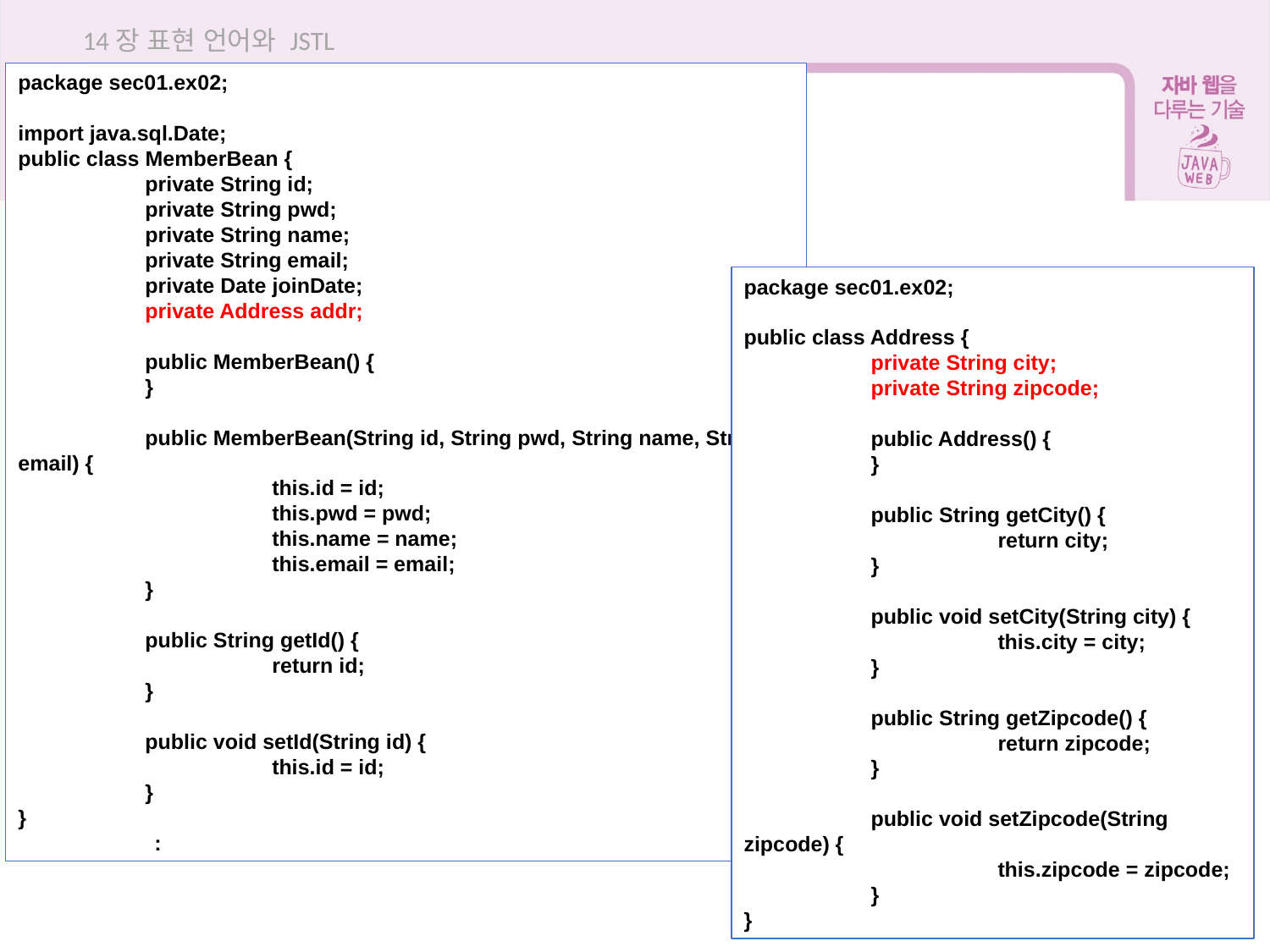

14장 표현 언어와 JSTL
package sec01.ex02;

import java.sql.Date;
public class MemberBean {
	private String id;
	private String pwd;
	private String name;
	private String email;
	private Date joinDate;
	private Address addr;

	public MemberBean() {
	}

	public MemberBean(String id, String pwd, String name, String email) {
		this.id = id;
		this.pwd = pwd;
		this.name = name;
		this.email = email;
	}

	public String getId() {
		return id;
	}

	public void setId(String id) {
		this.id = id;
	}
}
                       :
package sec01.ex02;

public class Address {
	private String city;
	private String zipcode;

	public Address() {
	}

	public String getCity() {
		return city;
	}

	public void setCity(String city) {
		this.city = city;
	}

	public String getZipcode() {
		return zipcode;
	}

	public void setZipcode(String zipcode) {
		this.zipcode = zipcode;
	}
}